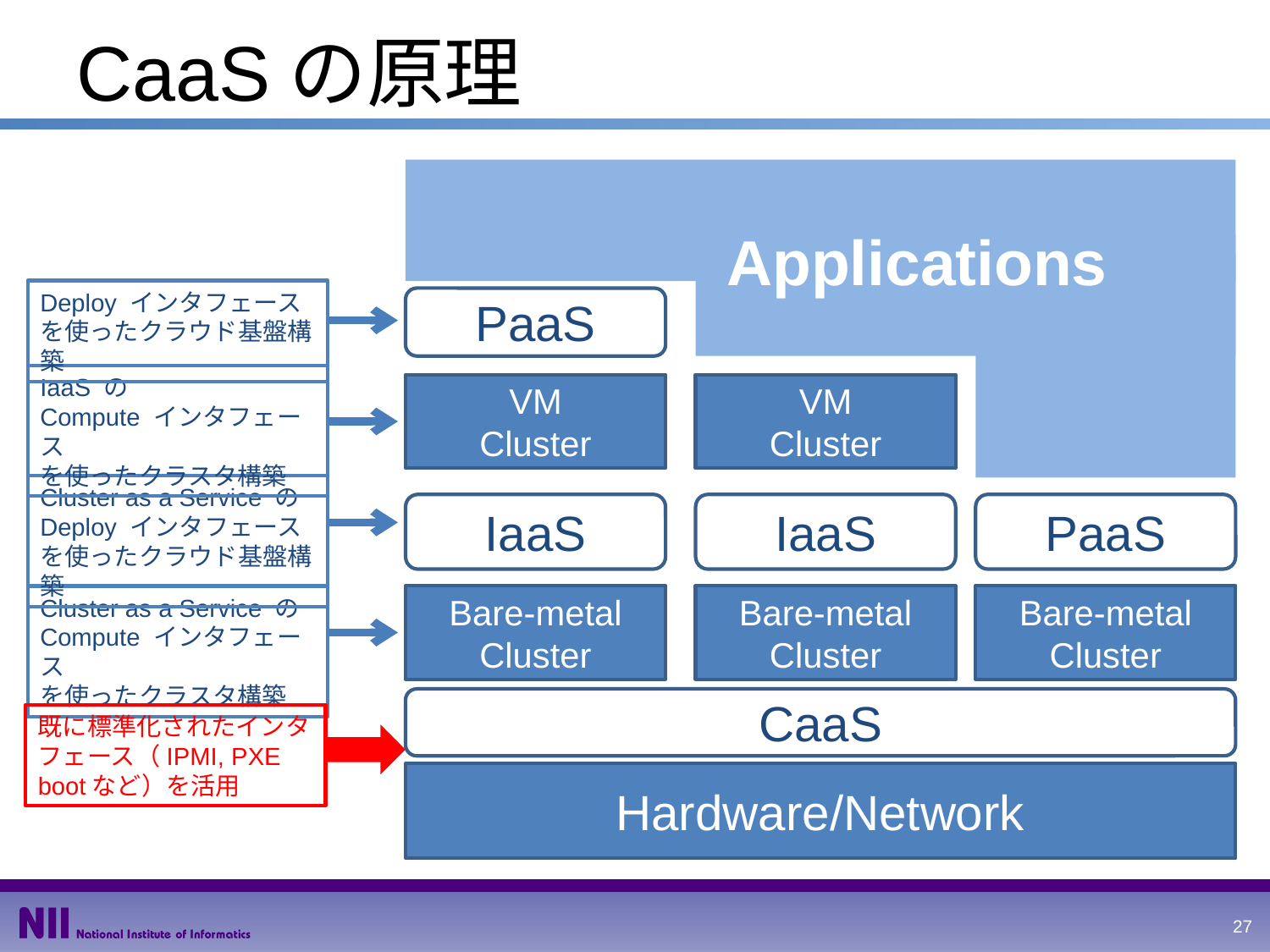

# CaaSの原理

Applications

Deploy インタフェース
を使ったクラウド基盤構築
PaaS
IaaS の
Compute インタフェース
を使ったクラスタ構築
VM
Cluster
VM
Cluster
Cluster as a Service の
Deploy インタフェース
を使ったクラウド基盤構築
IaaS
IaaS
PaaS
Bare-metal
Cluster
Bare-metal
Cluster
Bare-metal
Cluster
Cluster as a Service の
Compute インタフェース
を使ったクラスタ構築
CaaS
既に標準化されたインタフェース（IPMI, PXE bootなど）を活用

Hardware/Network
27